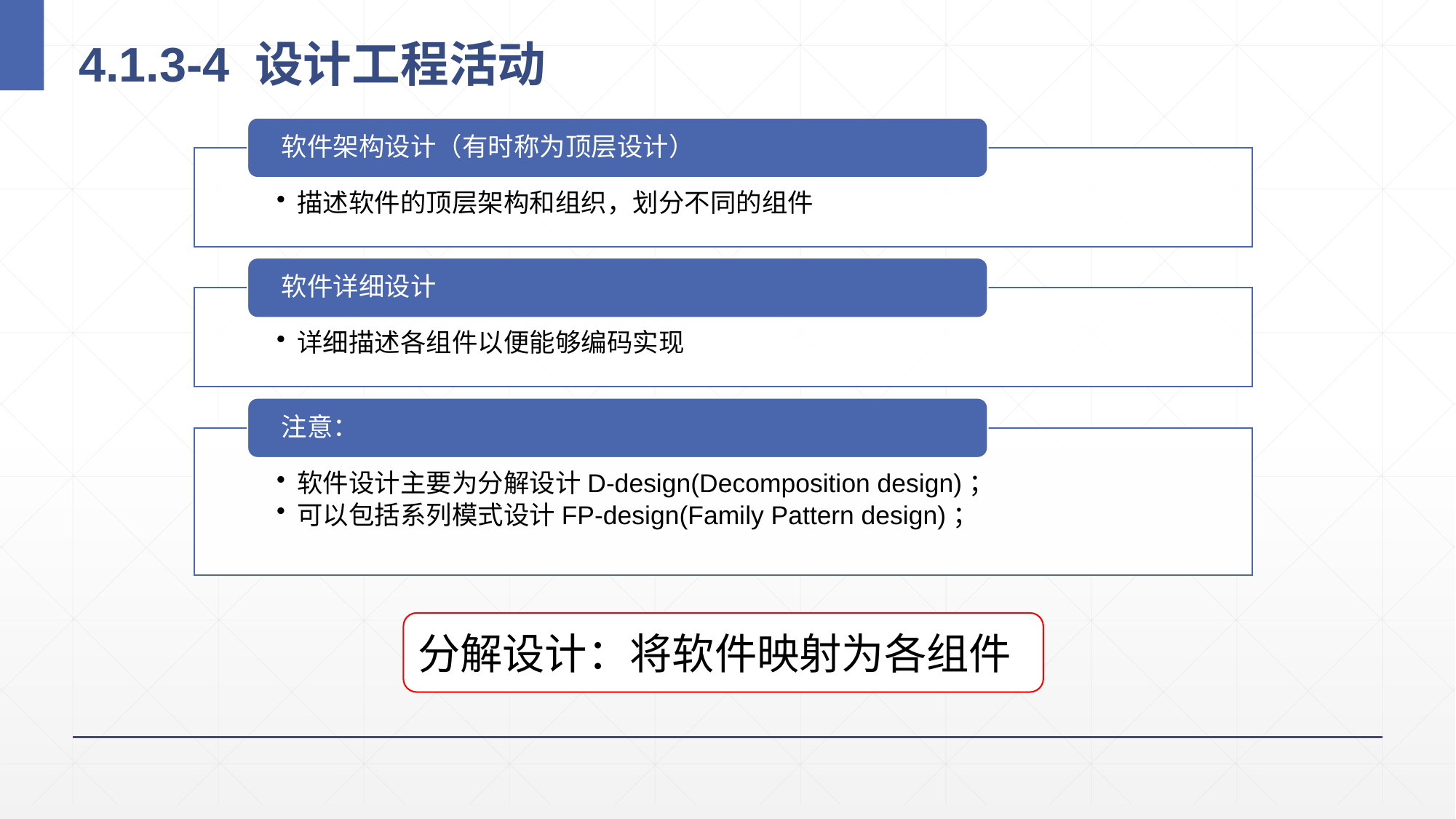

# 4.1.3-4 设计工程活动
描述软件的顶层架构和组织，划分不同的组件
软件架构设计（有时称为顶层设计）
详细描述各组件以便能够编码实现
软件详细设计
软件设计主要为分解设计D-design(Decomposition design)；
可以包括系列模式设计FP-design(Family Pattern design)；
注意：
分解设计：将软件映射为各组件